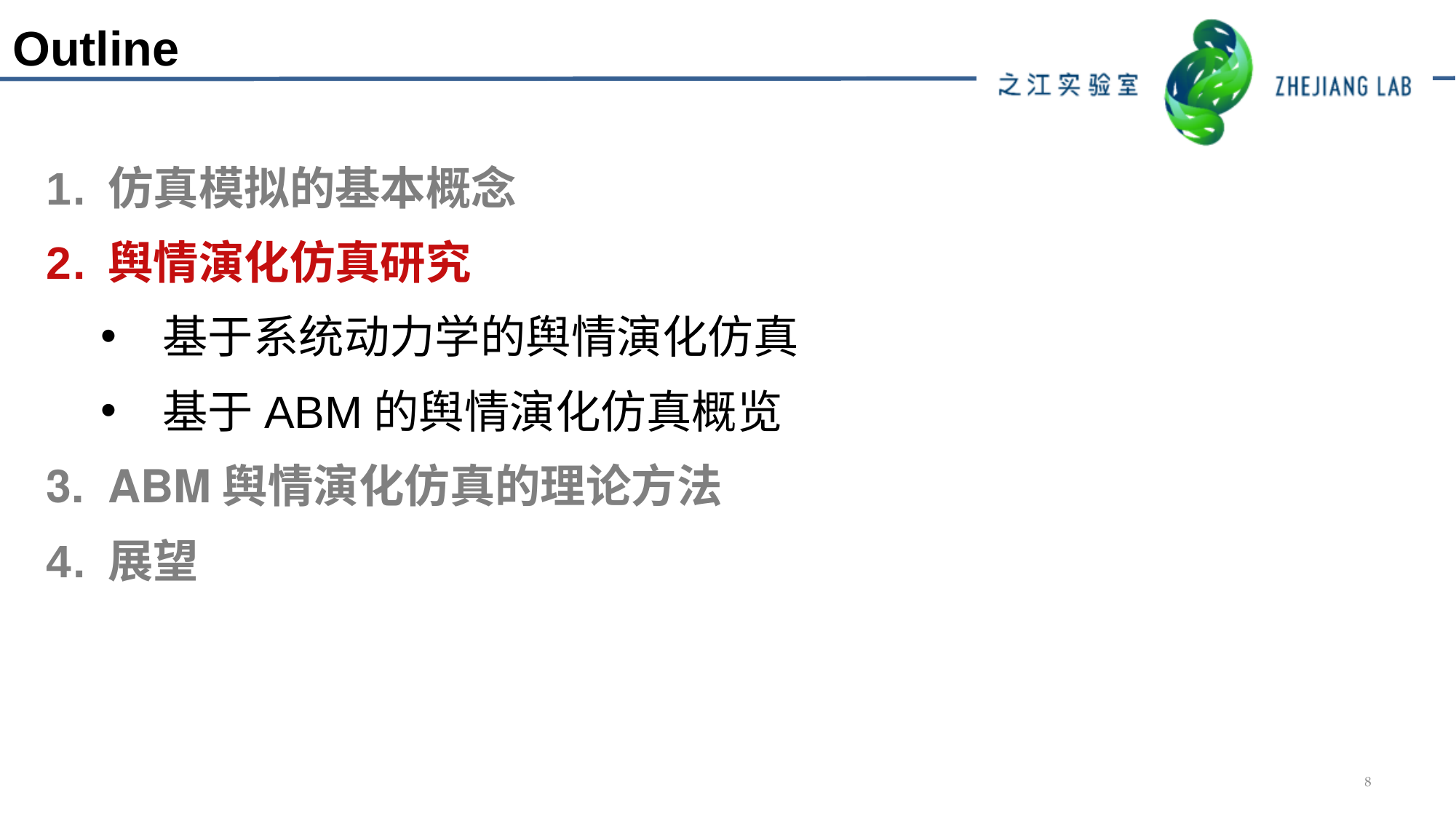

Outline
仿真模拟的基本概念
舆情演化仿真研究
基于系统动力学的舆情演化仿真
基于ABM的舆情演化仿真概览
ABM舆情演化仿真的理论方法
展望

8